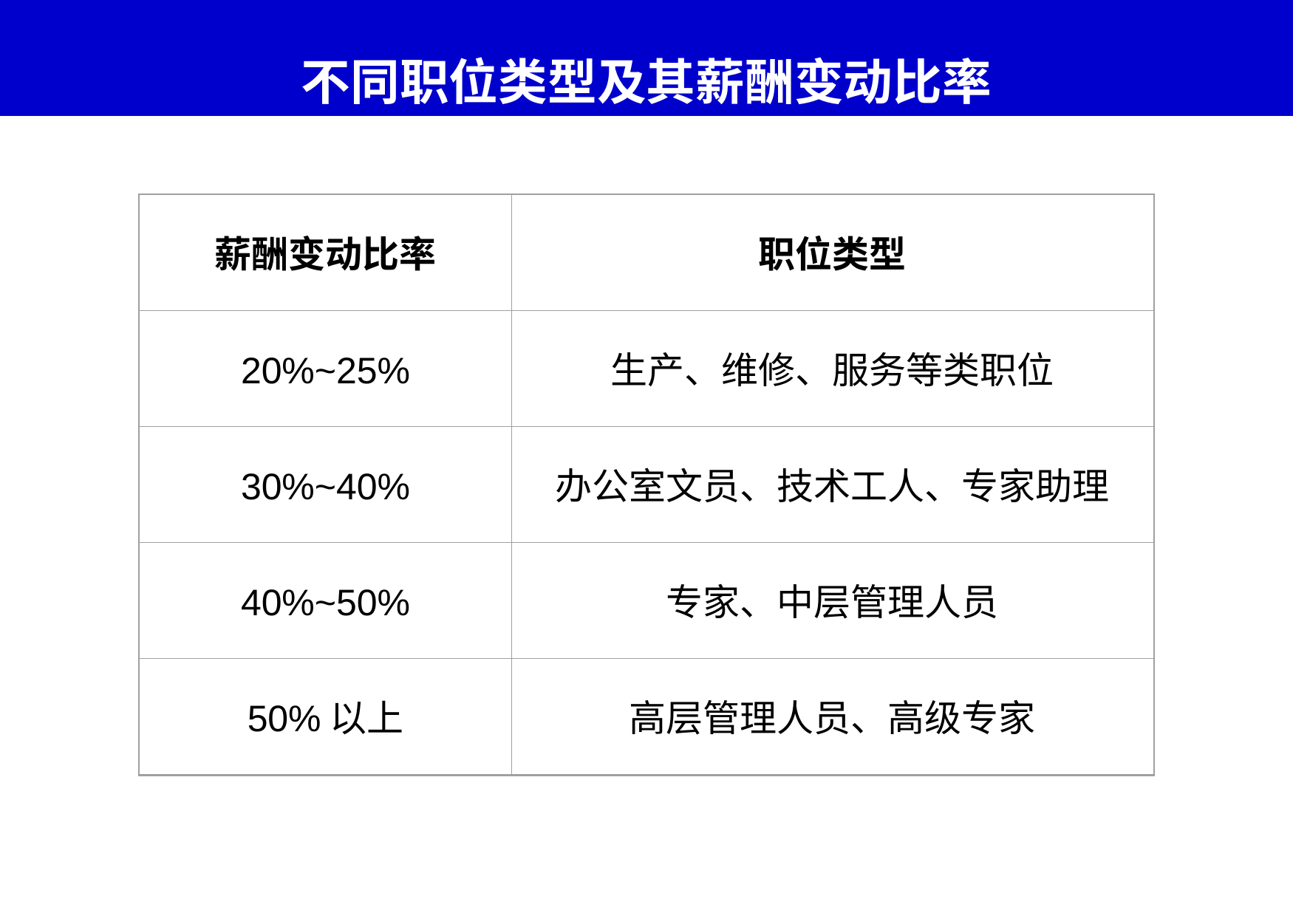

# 不同职位类型及其薪酬变动比率

薪酬变动比率

职位类型

20%~25%

生产、维修、服务等类职位

30%~40%

办公室文员、技术工人、专家助理

40%~50%

专家、中层管理人员

50%以上

高层管理人员、高级专家